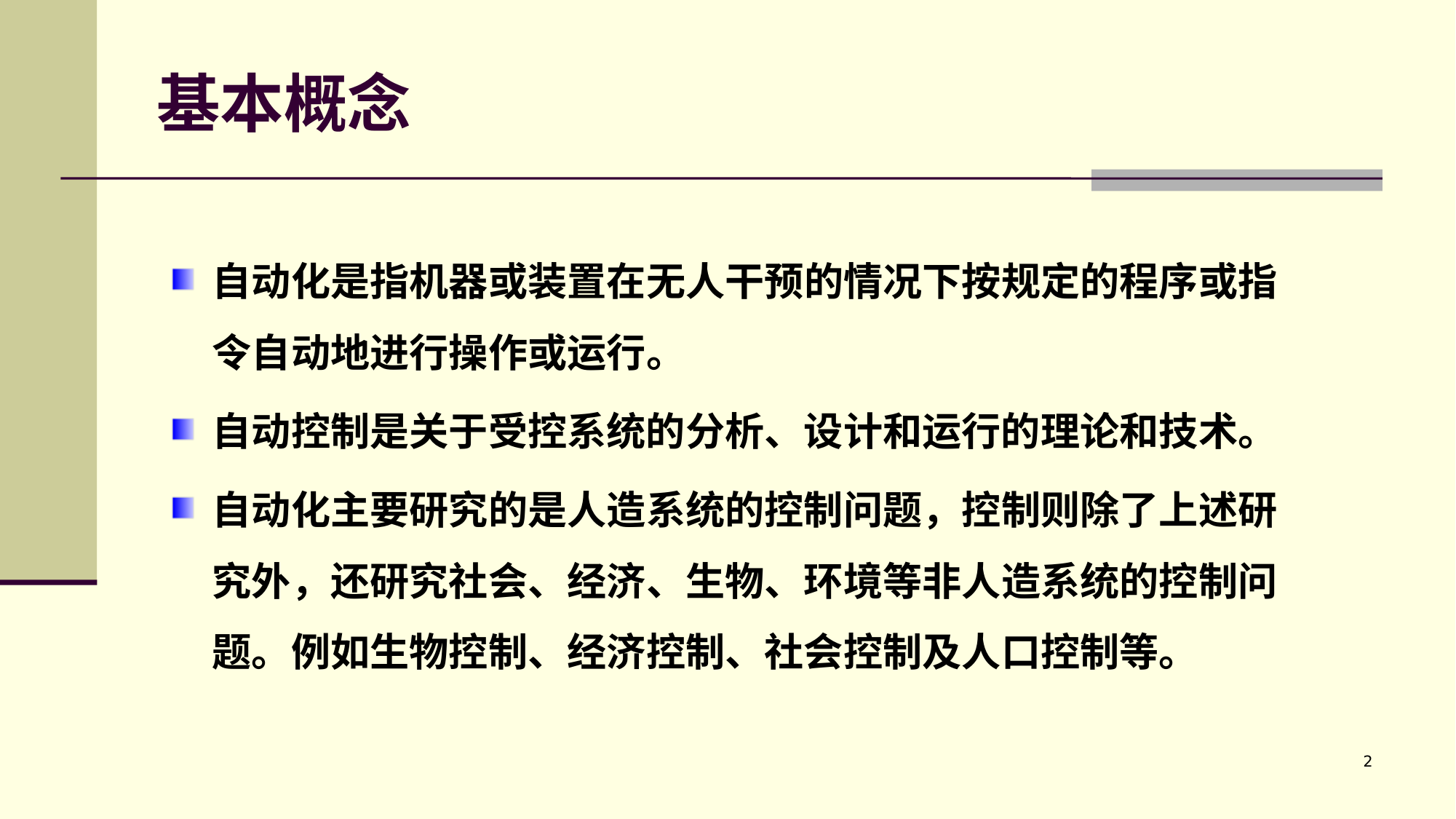

# 基本概念
自动化是指机器或装置在无人干预的情况下按规定的程序或指令自动地进行操作或运行。
自动控制是关于受控系统的分析、设计和运行的理论和技术。
自动化主要研究的是人造系统的控制问题，控制则除了上述研究外，还研究社会、经济、生物、环境等非人造系统的控制问题。例如生物控制、经济控制、社会控制及人口控制等。
2